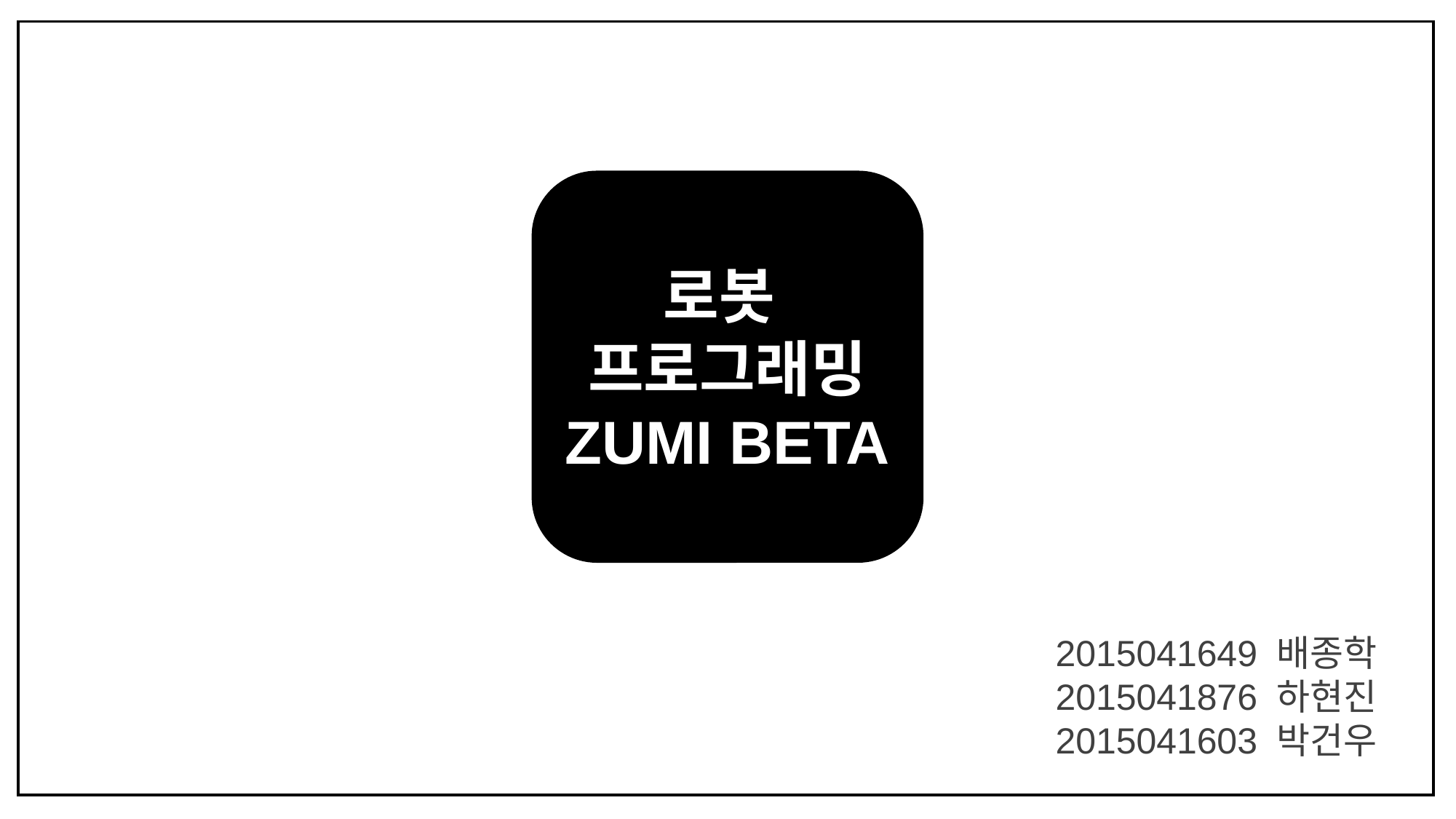

로봇
프로그래밍
ZUMI BETA
2015041649 배종학
2015041876 하현진
2015041603 박건우